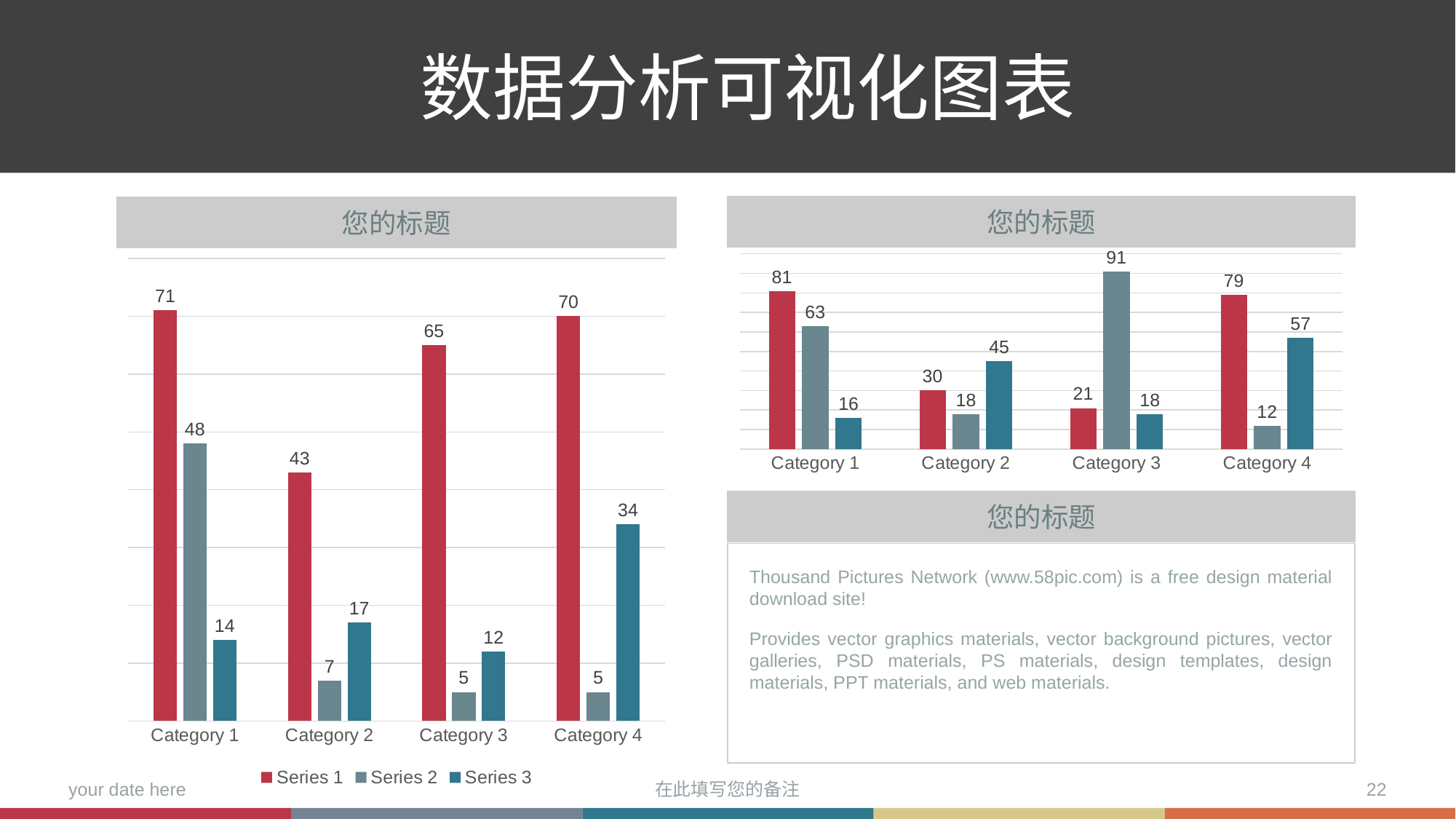

数据分析可视化图表
您的标题
您的标题

### Chart

| Category | Series 1 | Series 2 | Series 3 |
|---|---|---|---|
| Category 1 | 71.0 | 48.0 | 14.0 |
| Category 2 | 43.0 | 7.0 | 17.0 |
| Category 3 | 65.0 | 5.0 | 12.0 |
| Category 4 | 70.0 | 5.0 | 34.0 |

### Chart

| Category | Series 1 | Series 2 | Series 3 |
|---|---|---|---|
| Category 1 | 81.0 | 63.0 | 16.0 |
| Category 2 | 30.0 | 18.0 | 45.0 |
| Category 3 | 21.0 | 91.0 | 18.0 |
| Category 4 | 79.0 | 12.0 | 57.0 |
您的标题
Thousand Pictures Network (www.58pic.com) is a free design material download site!
Provides vector graphics materials, vector background pictures, vector galleries, PSD materials, PS materials, design templates, design materials, PPT materials, and web materials.
your date here
在此填写您的备注
22